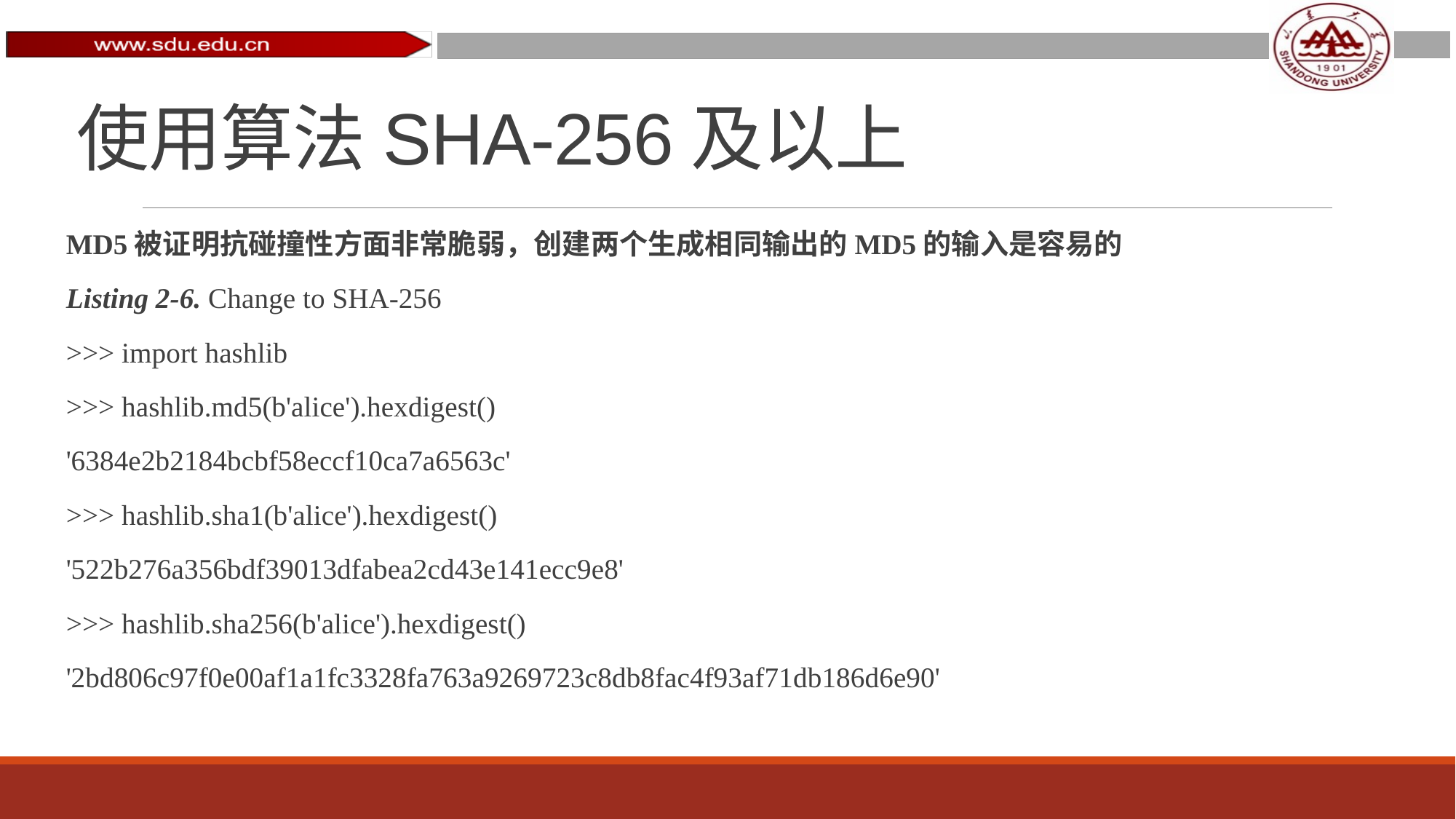

# 使用算法SHA-256及以上
MD5被证明抗碰撞性方面非常脆弱，创建两个生成相同输出的MD5的输入是容易的
Listing 2-6. Change to SHA-256
>>> import hashlib
>>> hashlib.md5(b'alice').hexdigest()
'6384e2b2184bcbf58eccf10ca7a6563c'
>>> hashlib.sha1(b'alice').hexdigest()
'522b276a356bdf39013dfabea2cd43e141ecc9e8'
>>> hashlib.sha256(b'alice').hexdigest()
'2bd806c97f0e00af1a1fc3328fa763a9269723c8db8fac4f93af71db186d6e90'